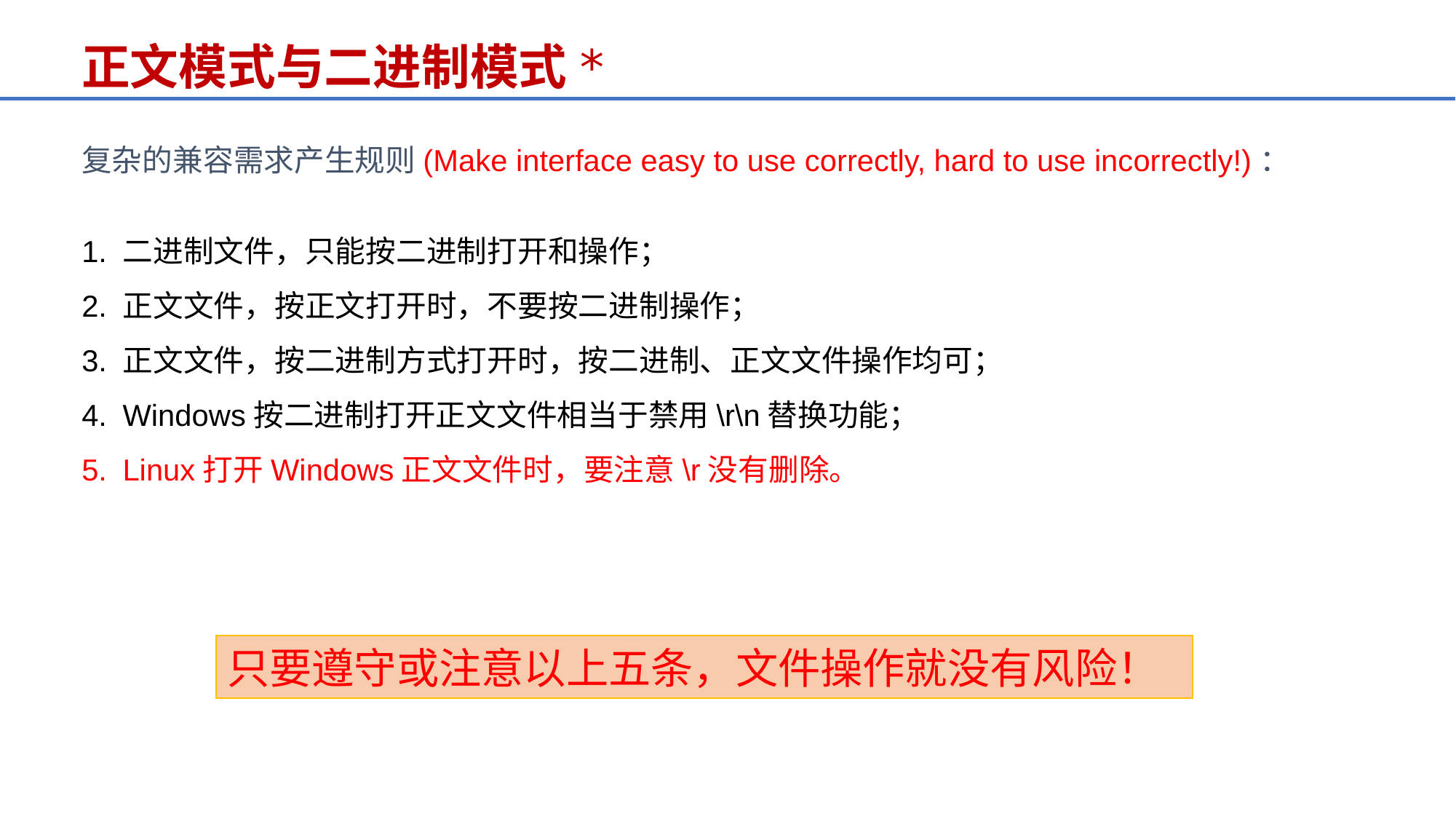

正文模式与二进制模式*
复杂的兼容需求产生规则(Make interface easy to use correctly, hard to use incorrectly!)：

二进制文件，只能按二进制打开和操作；
正文文件，按正文打开时，不要按二进制操作；
正文文件，按二进制方式打开时，按二进制、正文文件操作均可；
Windows按二进制打开正文文件相当于禁用\r\n替换功能；
Linux打开Windows正文文件时，要注意\r没有删除。
只要遵守或注意以上五条，文件操作就没有风险！